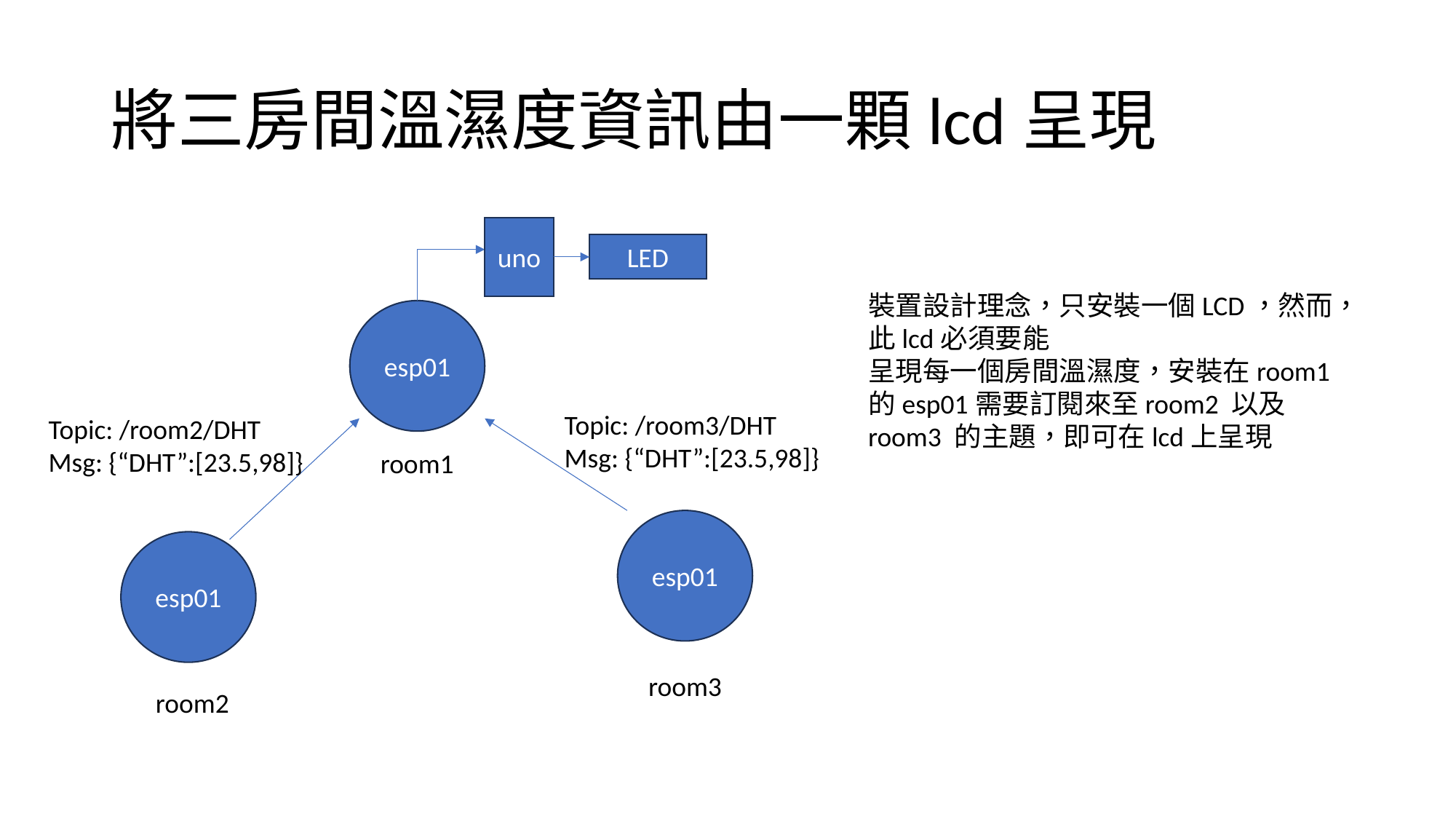

# 將三房間溫濕度資訊由一顆lcd呈現
uno
LED
esp01
Topic: /room3/DHT
Msg: {“DHT”:[23.5,98]}
Topic: /room2/DHT
Msg: {“DHT”:[23.5,98]}
room1
esp01
esp01
room3
room2
裝置設計理念，只安裝一個LCD，然而，此lcd必須要能
呈現每一個房間溫濕度，安裝在room1的esp01需要訂閱來至room2 以及 room3 的主題，即可在lcd上呈現